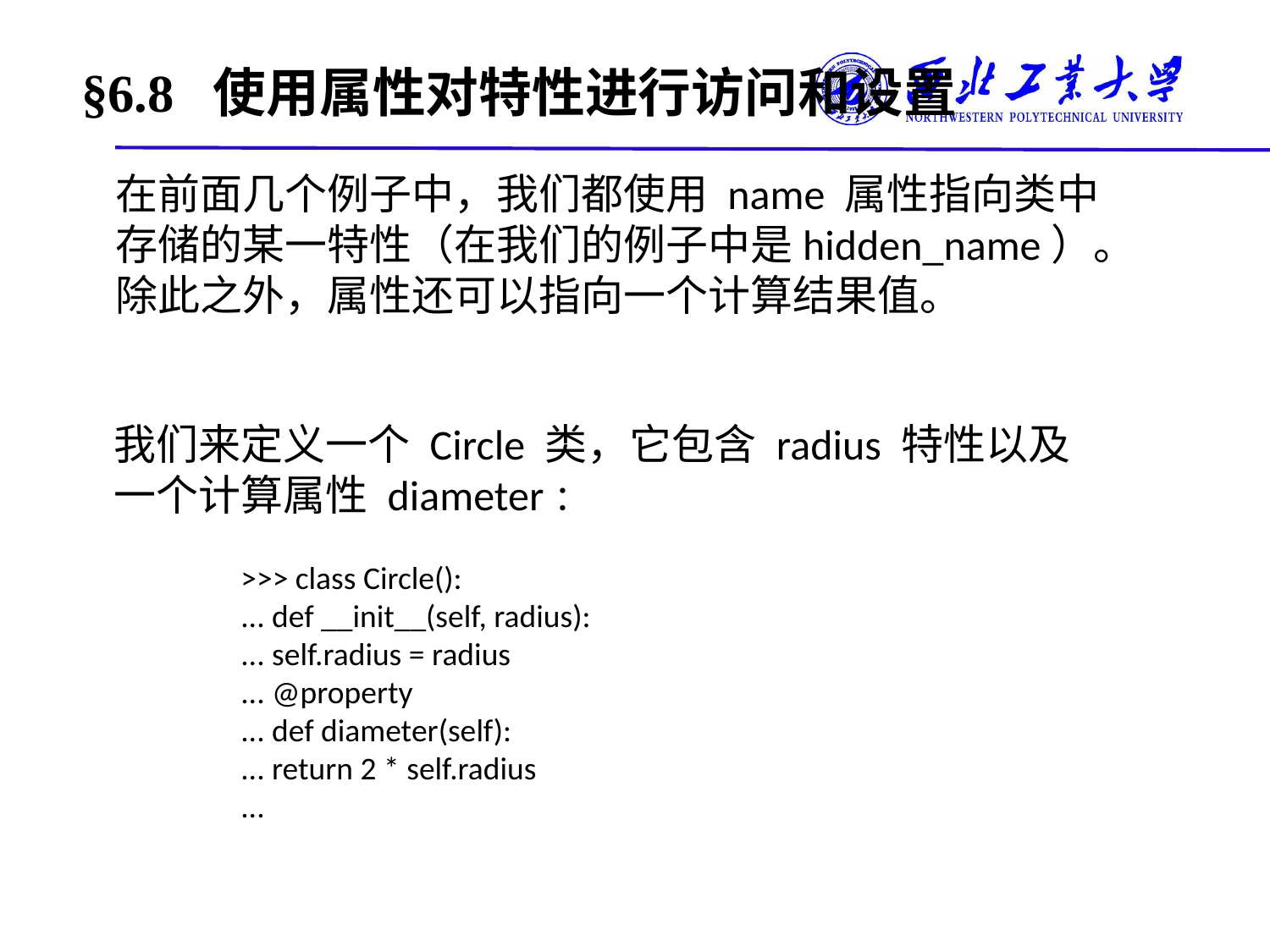

# §6.8  使用属性对特性进行访问和设置
在前面几个例子中，我们都使用 name 属性指向类中存储的某一特性（在我们的例子中是hidden_name）。除此之外，属性还可以指向一个计算结果值。
我们来定义一个 Circle 类，它包含 radius 特性以及一个计算属性 diameter：

	>>> class Circle():
	... def __init__(self, radius):
	... self.radius = radius
	... @property
	... def diameter(self):
	... return 2 * self.radius
	...